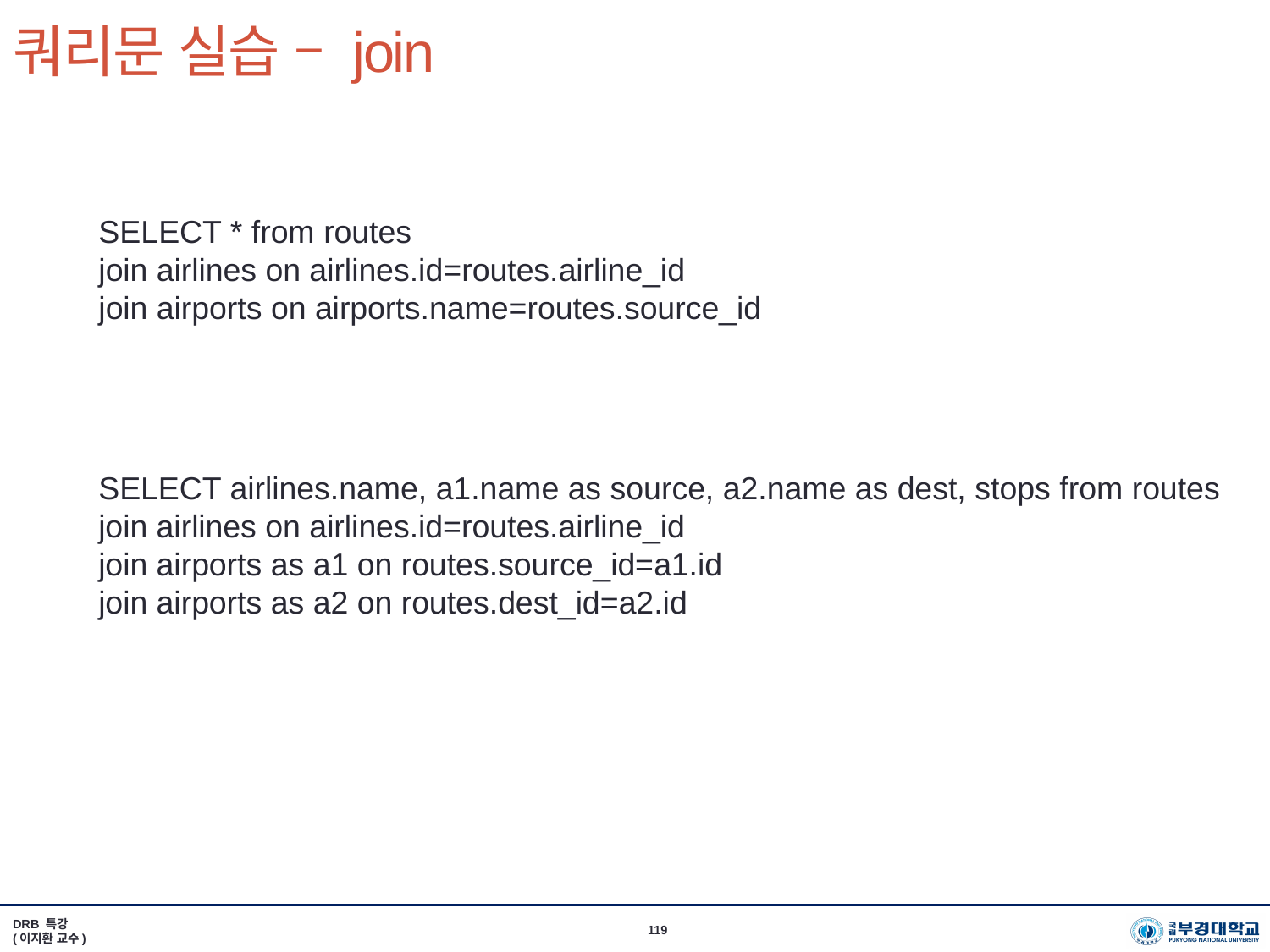

# 쿼리문 실습 – join

SELECT * from routes
join airlines on airlines.id=routes.airline_id
join airports on airports.name=routes.source_id
SELECT airlines.name, a1.name as source, a2.name as dest, stops from routes
join airlines on airlines.id=routes.airline_id
join airports as a1 on routes.source_id=a1.id
join airports as a2 on routes.dest_id=a2.id
DRB 특강
(이지환 교수)